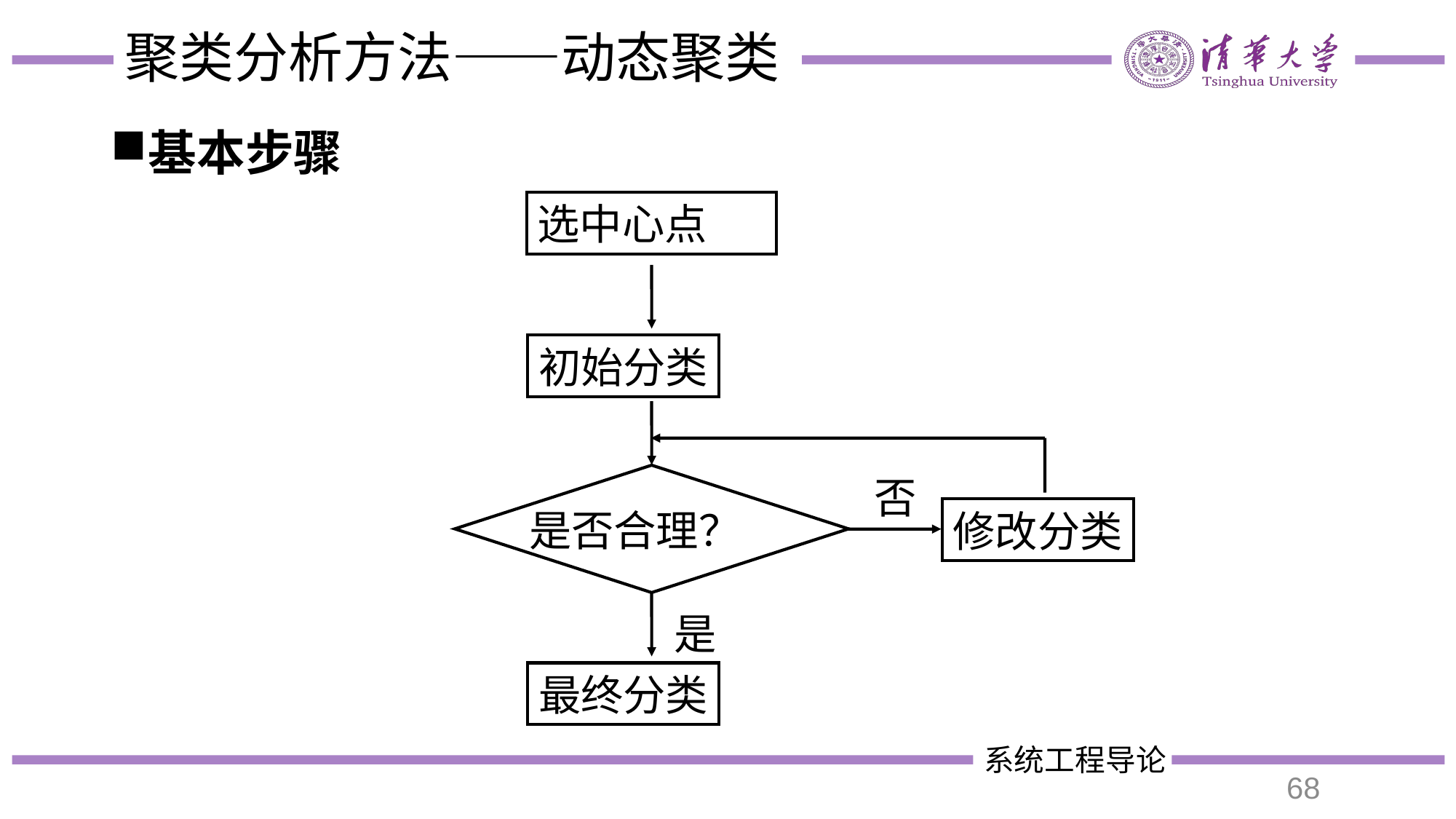

# 聚类分析方法——动态聚类
基本步骤
选中心点

初始分类

是否合理？
修改分类

最终分类
否
是
68